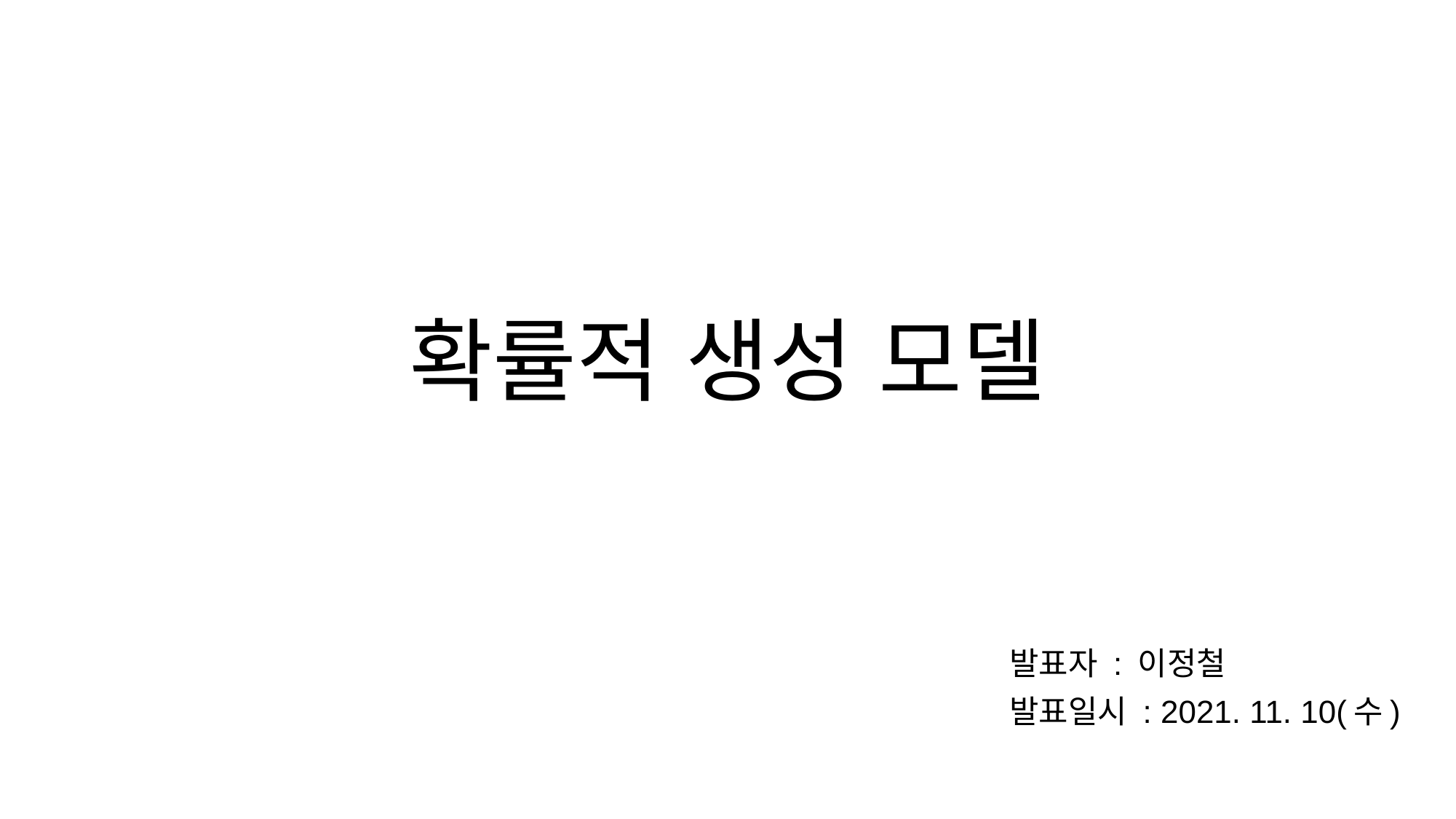

# 확률적 생성 모델
발표자 : 이정철
발표일시 : 2021. 11. 10(수)